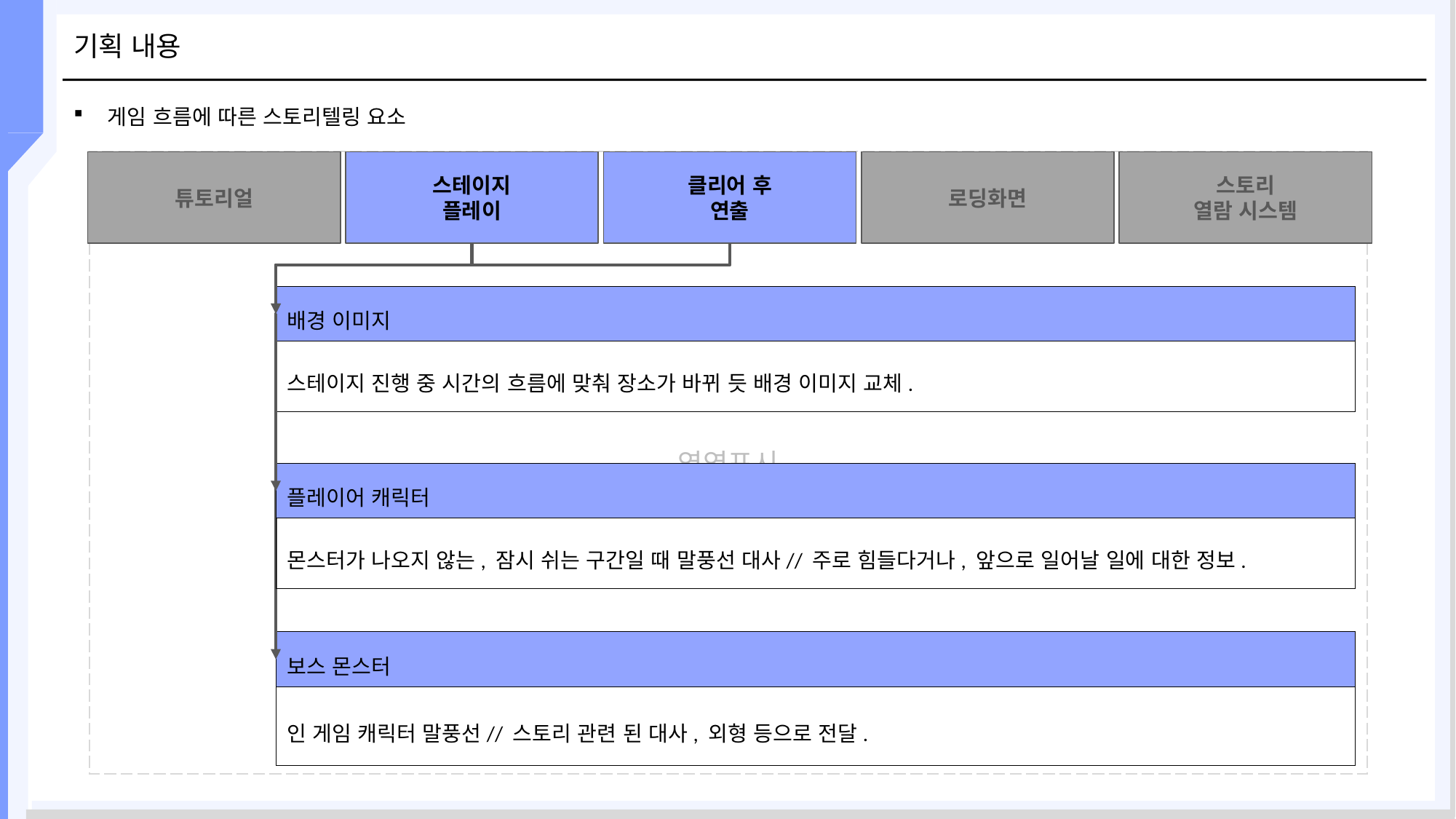

# 기획 내용
게임 흐름에 따른 스토리텔링 요소
튜토리얼
스테이지
플레이
클리어 후
연출
로딩화면
스토리
열람 시스템
배경 이미지
스테이지 진행 중 시간의 흐름에 맞춰 장소가 바뀌 듯 배경 이미지 교체.
플레이어 캐릭터
몬스터가 나오지 않는, 잠시 쉬는 구간일 때 말풍선 대사// 주로 힘들다거나, 앞으로 일어날 일에 대한 정보.
보스 몬스터
인 게임 캐릭터 말풍선// 스토리 관련 된 대사, 외형 등으로 전달.